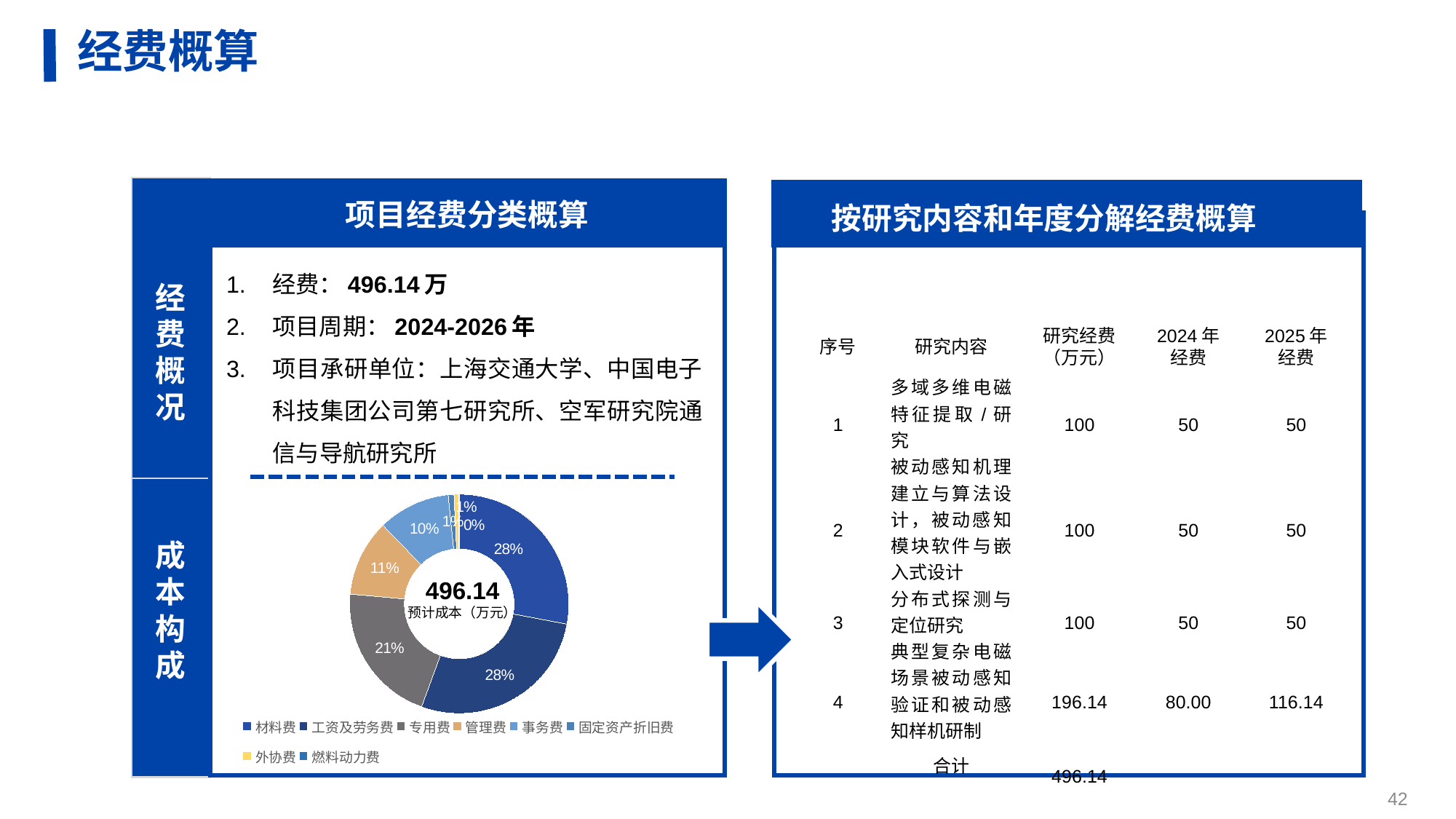

经费概算

经费概况

按研究内容和年度分解经费概算
项目经费分类概算

经费：496.14万
项目周期：2024-2026年
项目承研单位：上海交通大学、中国电子科技集团公司第七研究所、空军研究院通信与导航研究所

| 序号 | 研究内容 | 研究经费（万元） | 2024年 经费 | 2025年 经费 |
| --- | --- | --- | --- | --- |
| 1 | 多域多维电磁特征提取/研究 | 100 | 50 | 50 |
| 2 | 被动感知机理建立与算法设计，被动感知模块软件与嵌入式设计 | 100 | 50 | 50 |
| 3 | 分布式探测与定位研究 | 100 | 50 | 50 |
| 4 | 典型复杂电磁场景被动感知验证和被动感知样机研制 | 196.14 | 80.00 | 116.14 |
|  | 合计 | 496.14 |  |  |

### Chart:

| Category | 课题经费成本构成
 |
|---|---|
| 材料费 | 138.72 |
| 工资及劳务费 | 137.11 |
| 专用费 | 103.32 |
| 管理费 | 56.23 |
| 事务费 | 52.76 |
| 固定资产折旧费 | 4.2 |
| 外协费 | 3.2 |
| 燃料动力费 | 0.6 |
成本构成

496.14
预计成本（万元）

42